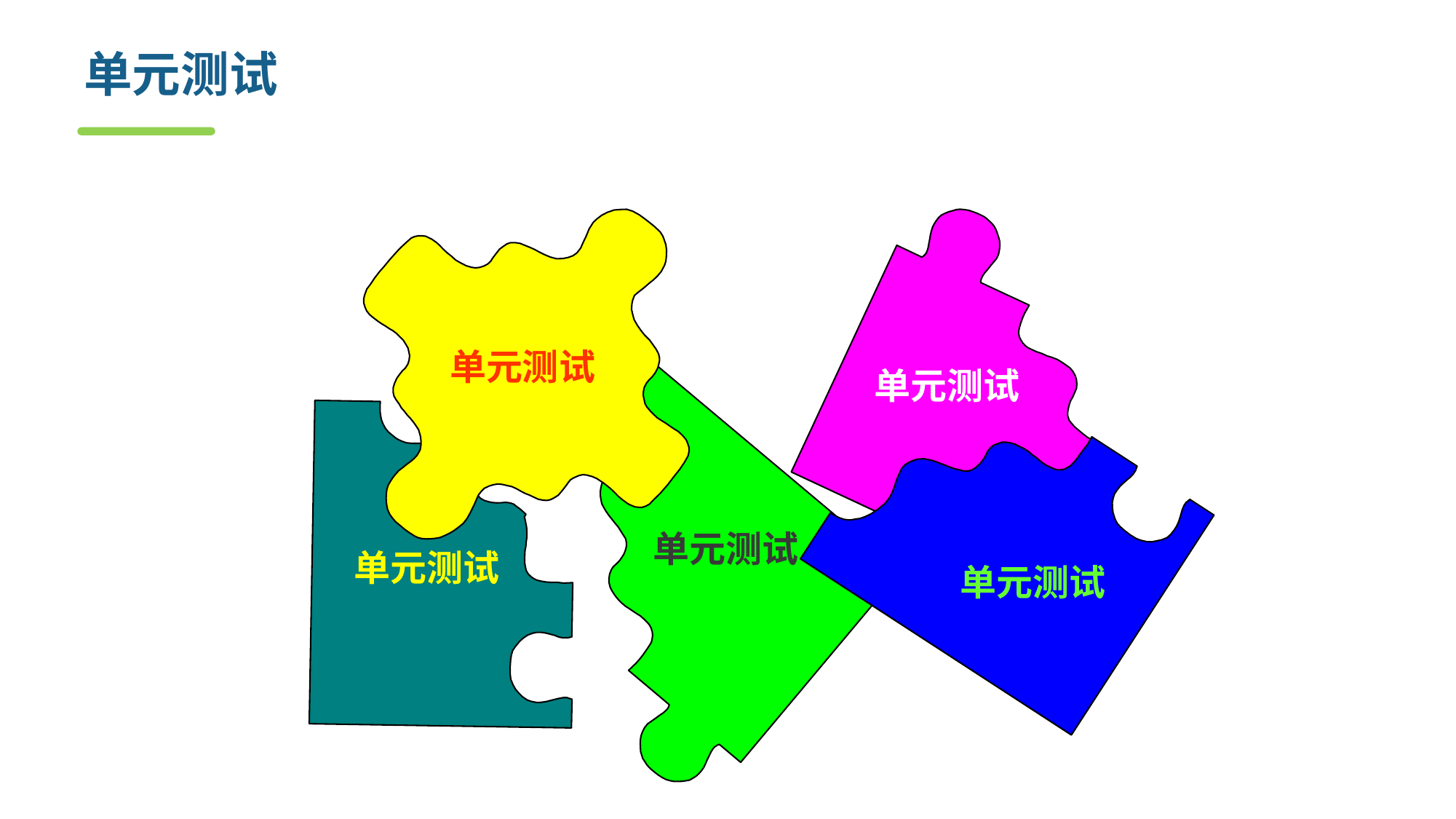

# 单元测试

单元测试

单元测试

单元测试

单元测试

单元测试
45